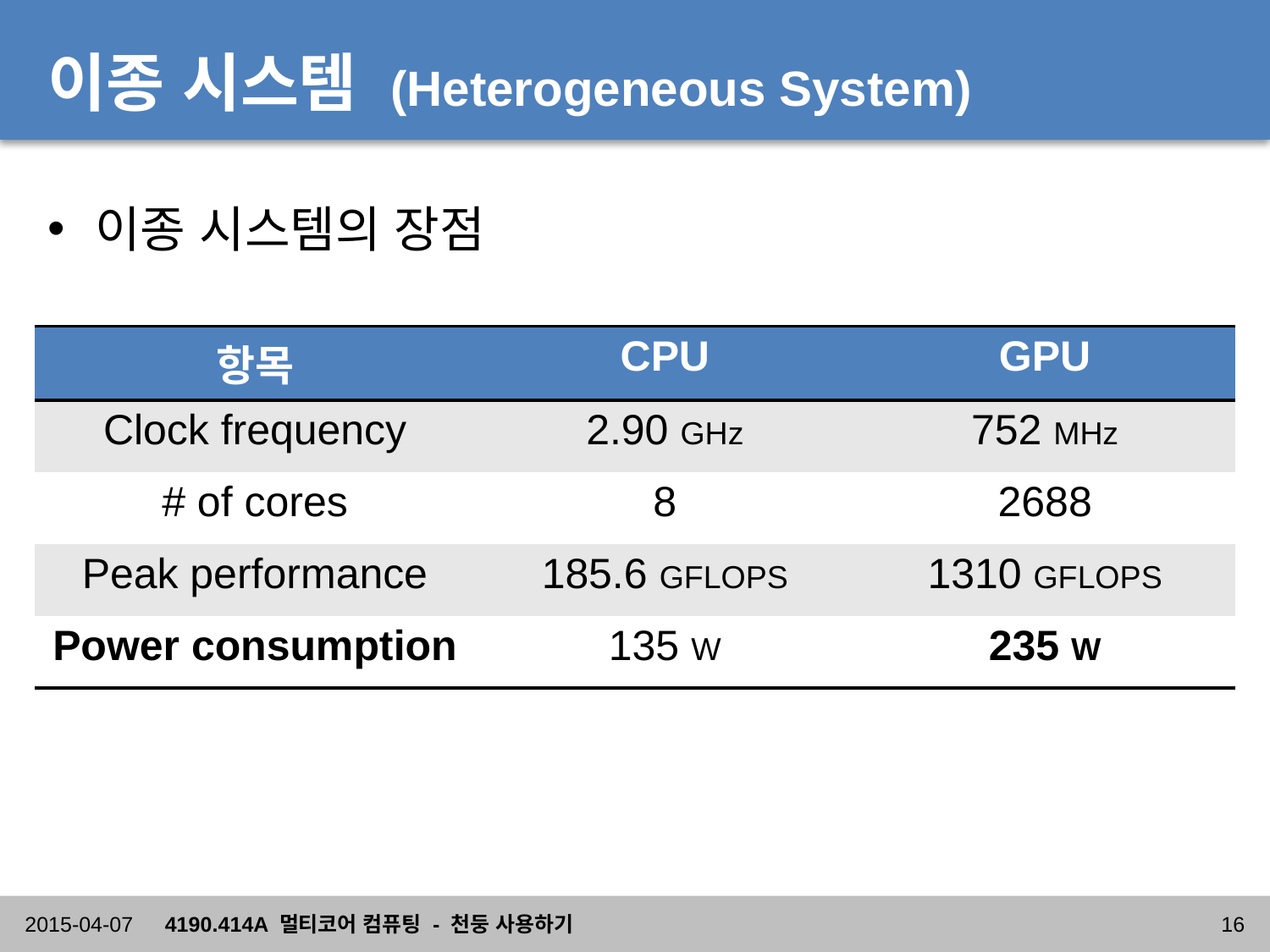

# 이종 시스템 (Heterogeneous System)
이종 시스템의 장점
| 항목 | CPU | GPU |
| --- | --- | --- |
| Clock frequency | 2.90 GHz | 752 MHz |
| # of cores | 8 | 2688 |
| Peak performance | 185.6 GFLOPS | 1310 GFLOPS |
| Power consumption | 135 W | 235 W |
2015-04-07
4190.414A 멀티코어 컴퓨팅 - 천둥 사용하기
16